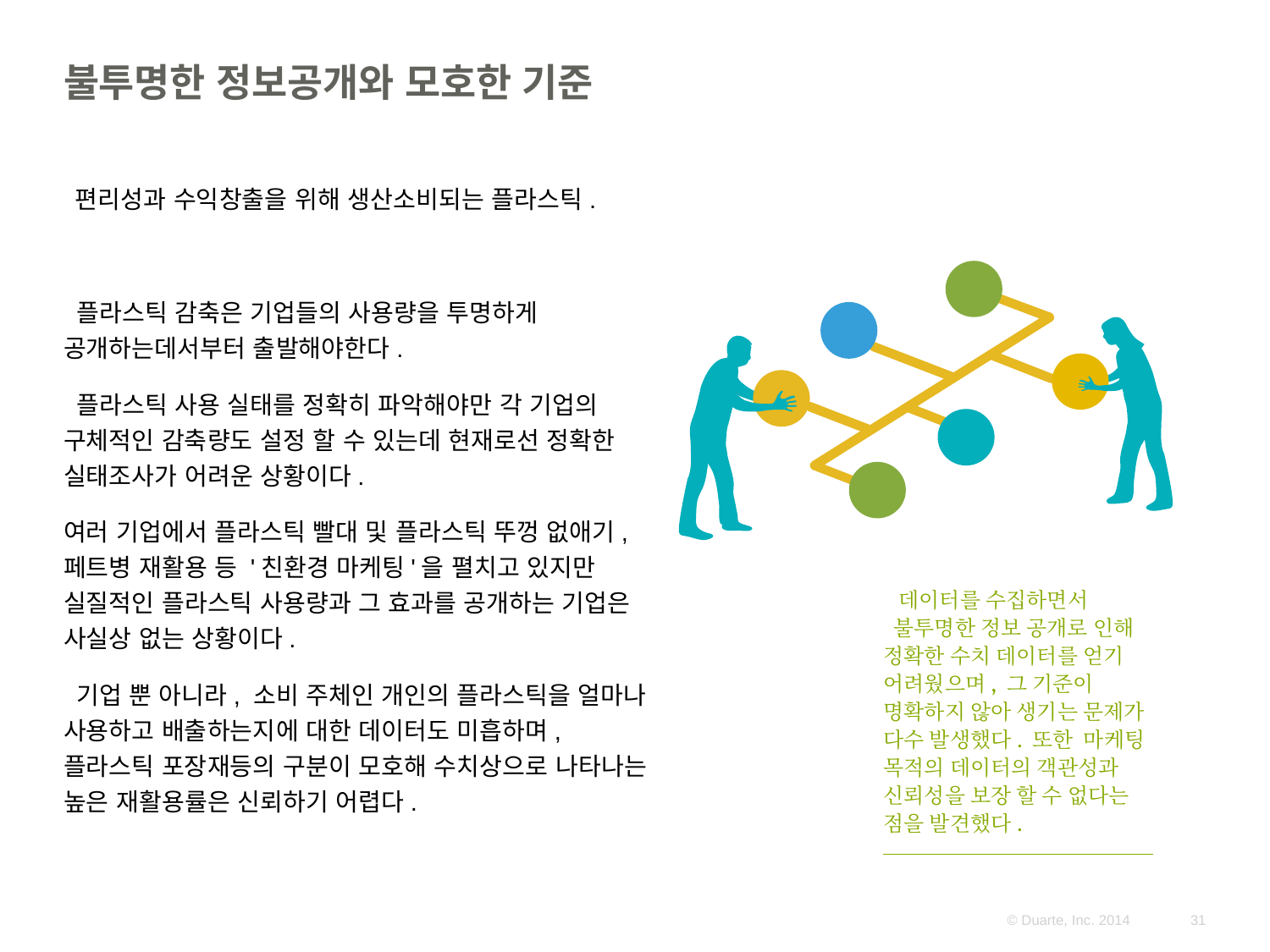

# 불투명한 정보공개와 모호한 기준
 편리성과 수익창출을 위해 생산소비되는 플라스틱.

 플라스틱 감축은 기업들의 사용량을 투명하게 공개하는데서부터 출발해야한다.
 플라스틱 사용 실태를 정확히 파악해야만 각 기업의 구체적인 감축량도 설정 할 수 있는데 현재로선 정확한 실태조사가 어려운 상황이다.
여러 기업에서 플라스틱 빨대 및 플라스틱 뚜껑 없애기, 페트병 재활용 등 '친환경 마케팅'을 펼치고 있지만 실질적인 플라스틱 사용량과 그 효과를 공개하는 기업은 사실상 없는 상황이다.
 기업 뿐 아니라, 소비 주체인 개인의 플라스틱을 얼마나 사용하고 배출하는지에 대한 데이터도 미흡하며, 플라스틱 포장재등의 구분이 모호해 수치상으로 나타나는 높은 재활용률은 신뢰하기 어렵다.

  데이터를 수집하면서
 불투명한 정보 공개로 인해
정확한 수치 데이터를 얻기 어려웠으며, 그 기준이 명확하지 않아 생기는 문제가 다수 발생했다. 또한  마케팅 목적의 데이터의 객관성과 신뢰성을 보장 할 수 없다는 점을 발견했다.